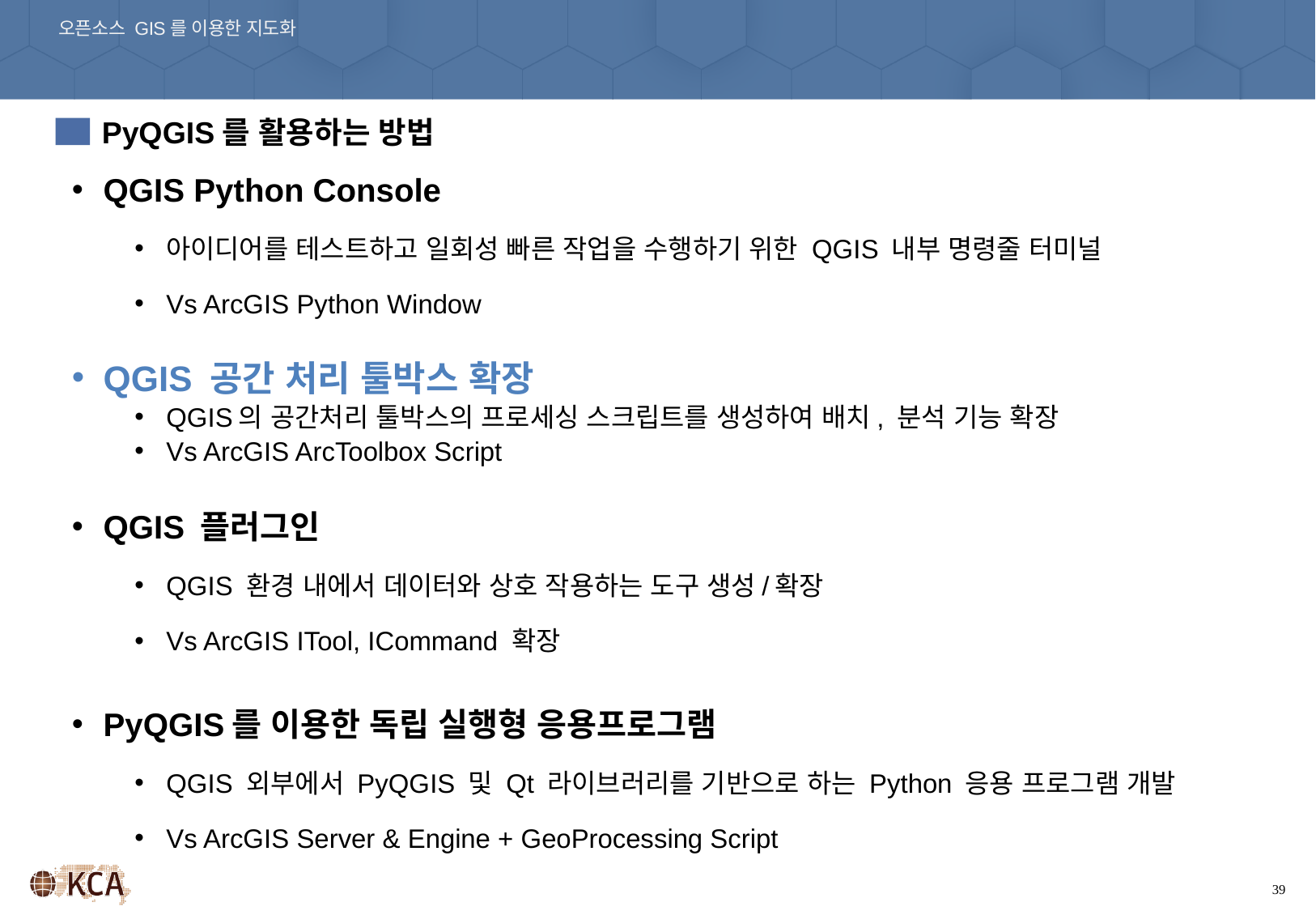

오픈소스 GIS를 이용한 지도화
02. PyQGIS로 할 수 있는 것들
PyQGIS를 활용하는 방법
1
QGIS Python Console
아이디어를 테스트하고 일회성 빠른 작업을 수행하기 위한 QGIS 내부 명령줄 터미널
Vs ArcGIS Python Window

QGIS 공간 처리 툴박스 확장
QGIS의 공간처리 툴박스의 프로세싱 스크립트를 생성하여 배치, 분석 기능 확장
Vs ArcGIS ArcToolbox Script

QGIS 플러그인
QGIS 환경 내에서 데이터와 상호 작용하는 도구 생성/확장
Vs ArcGIS ITool, ICommand 확장

PyQGIS를 이용한 독립 실행형 응용프로그램
QGIS 외부에서 PyQGIS 및 Qt 라이브러리를 기반으로 하는 Python 응용 프로그램 개발
Vs ArcGIS Server & Engine + GeoProcessing Script
39